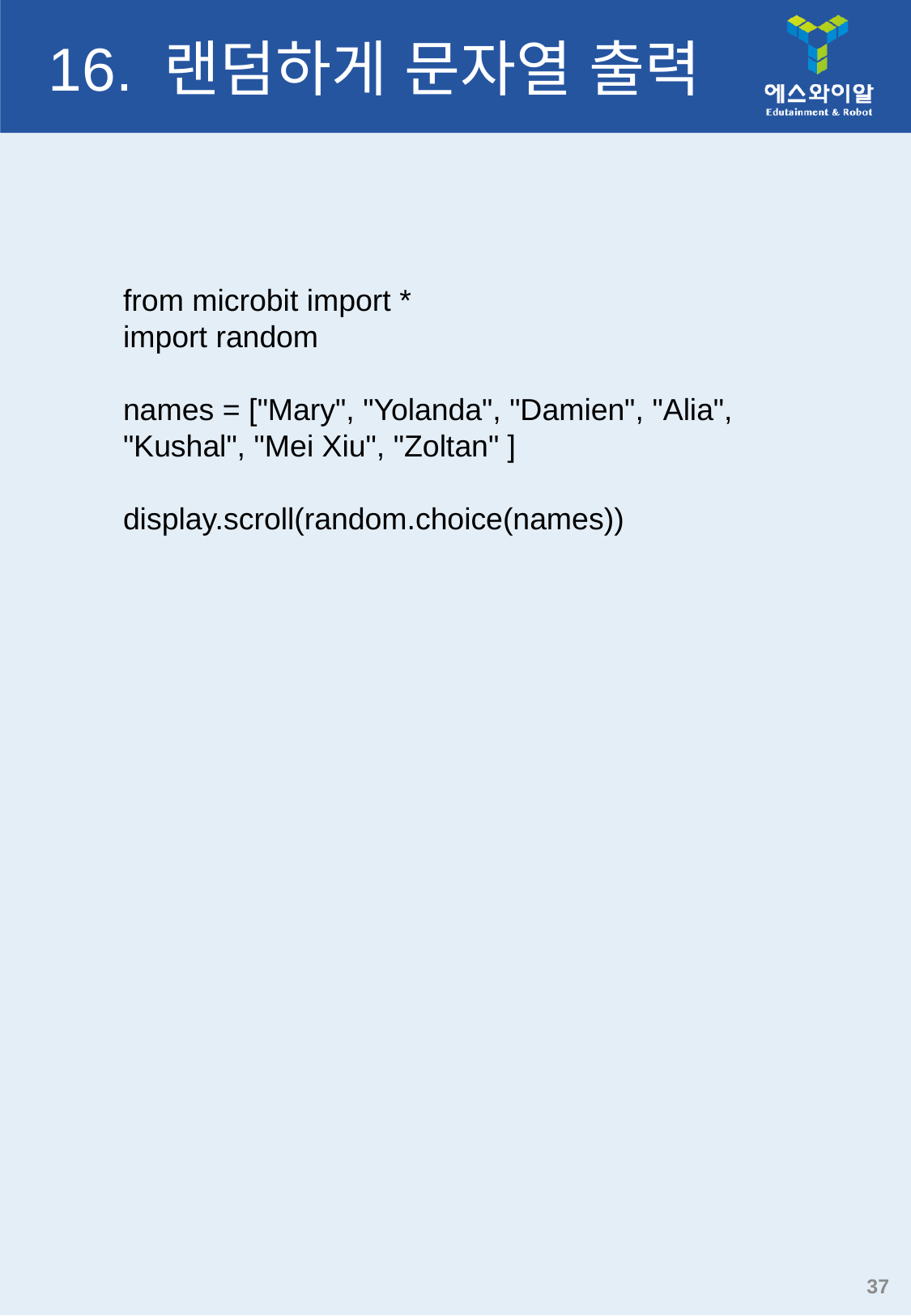

# 16. 랜덤하게 문자열 출력
from microbit import *
import random
names = ["Mary", "Yolanda", "Damien", "Alia", "Kushal", "Mei Xiu", "Zoltan" ]
display.scroll(random.choice(names))

37